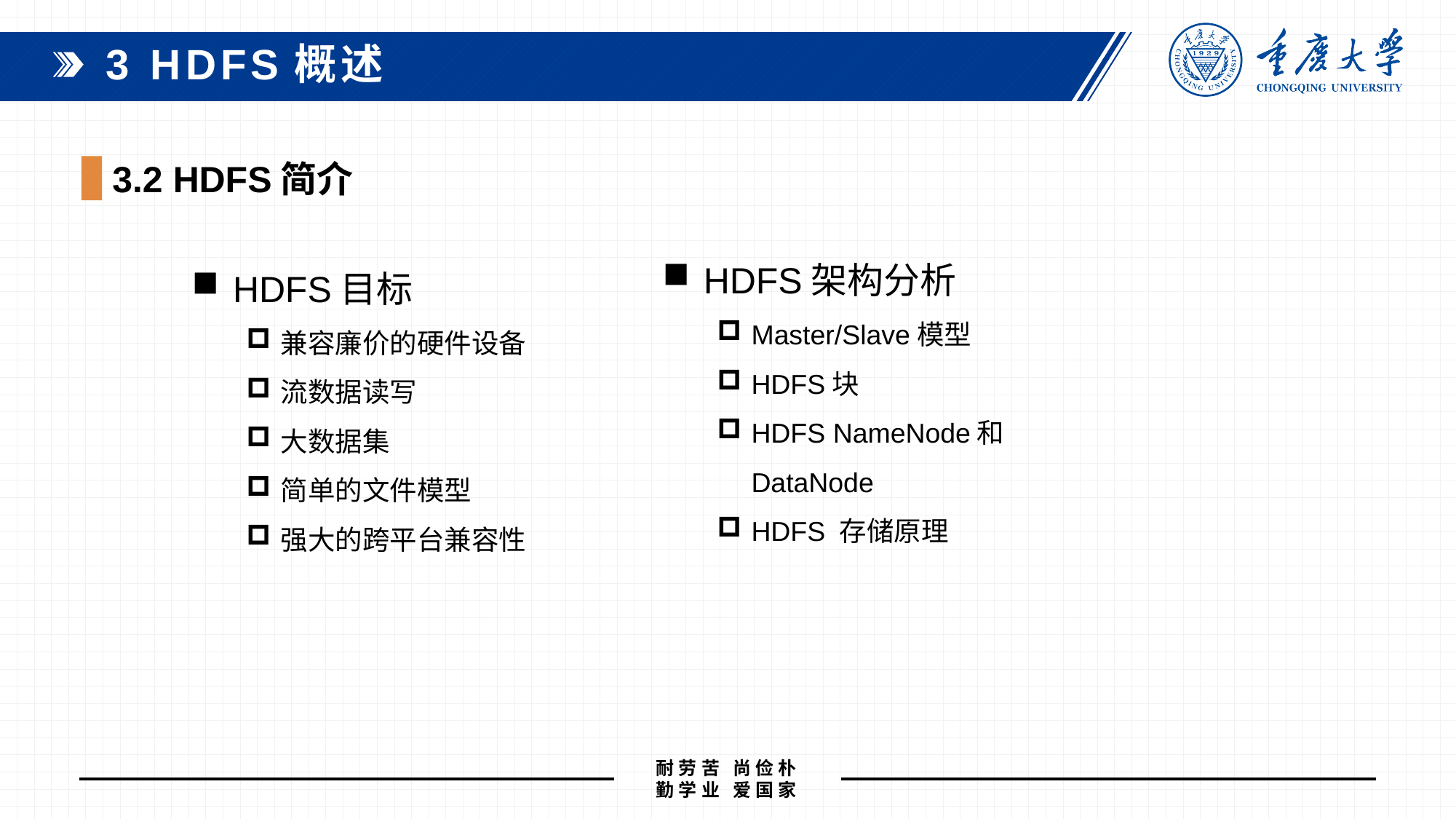

3 HDFS概述

3.2 HDFS简介
HDFS架构分析
Master/Slave模型
HDFS块
HDFS NameNode和DataNode
HDFS 存储原理
HDFS目标
兼容廉价的硬件设备
流数据读写
大数据集
简单的文件模型
强大的跨平台兼容性